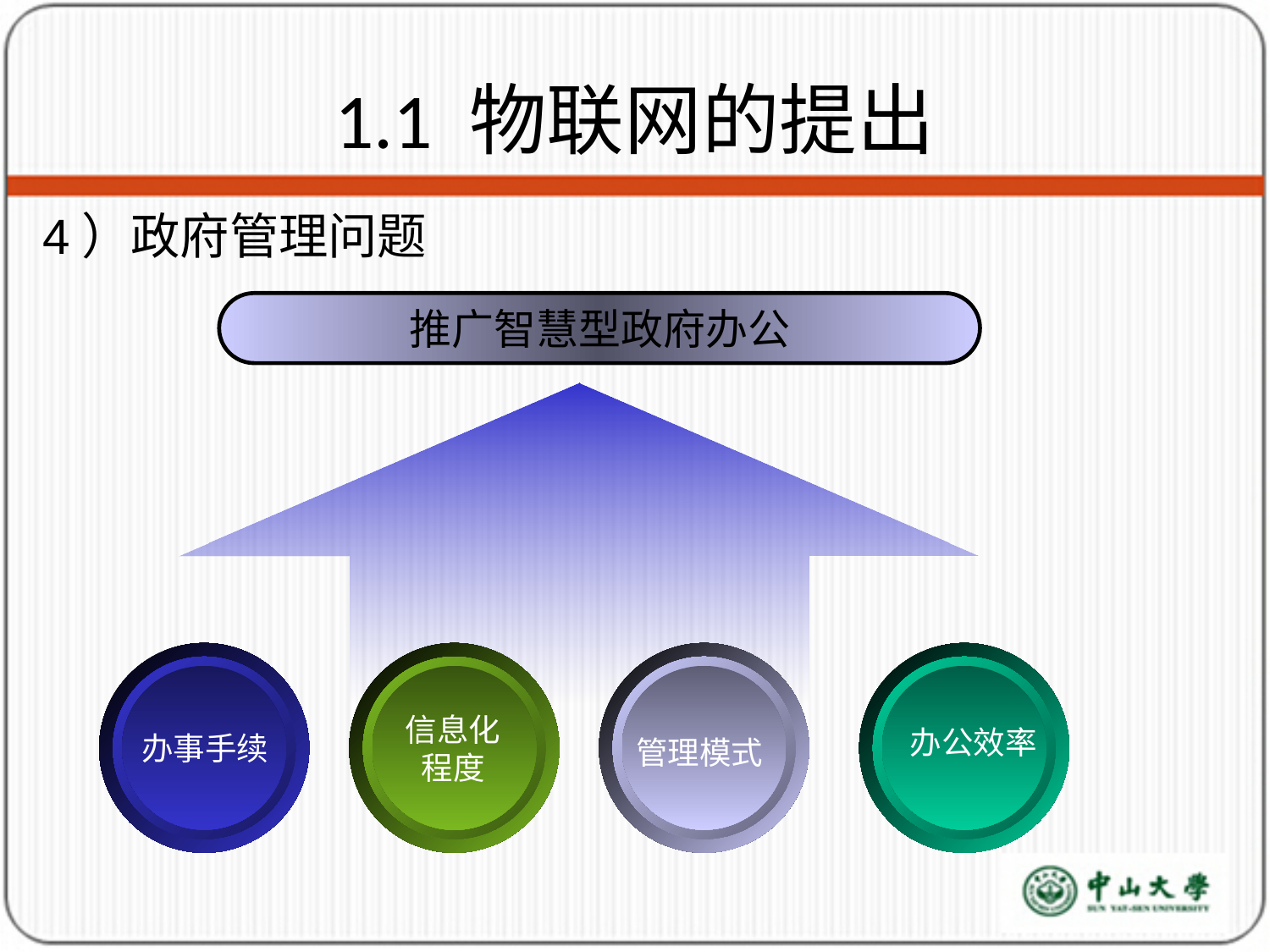

# 1.1 物联网的提出
4）政府管理问题
推广智慧型政府办公

信息化
程度
办公效率
办事手续
管理模式